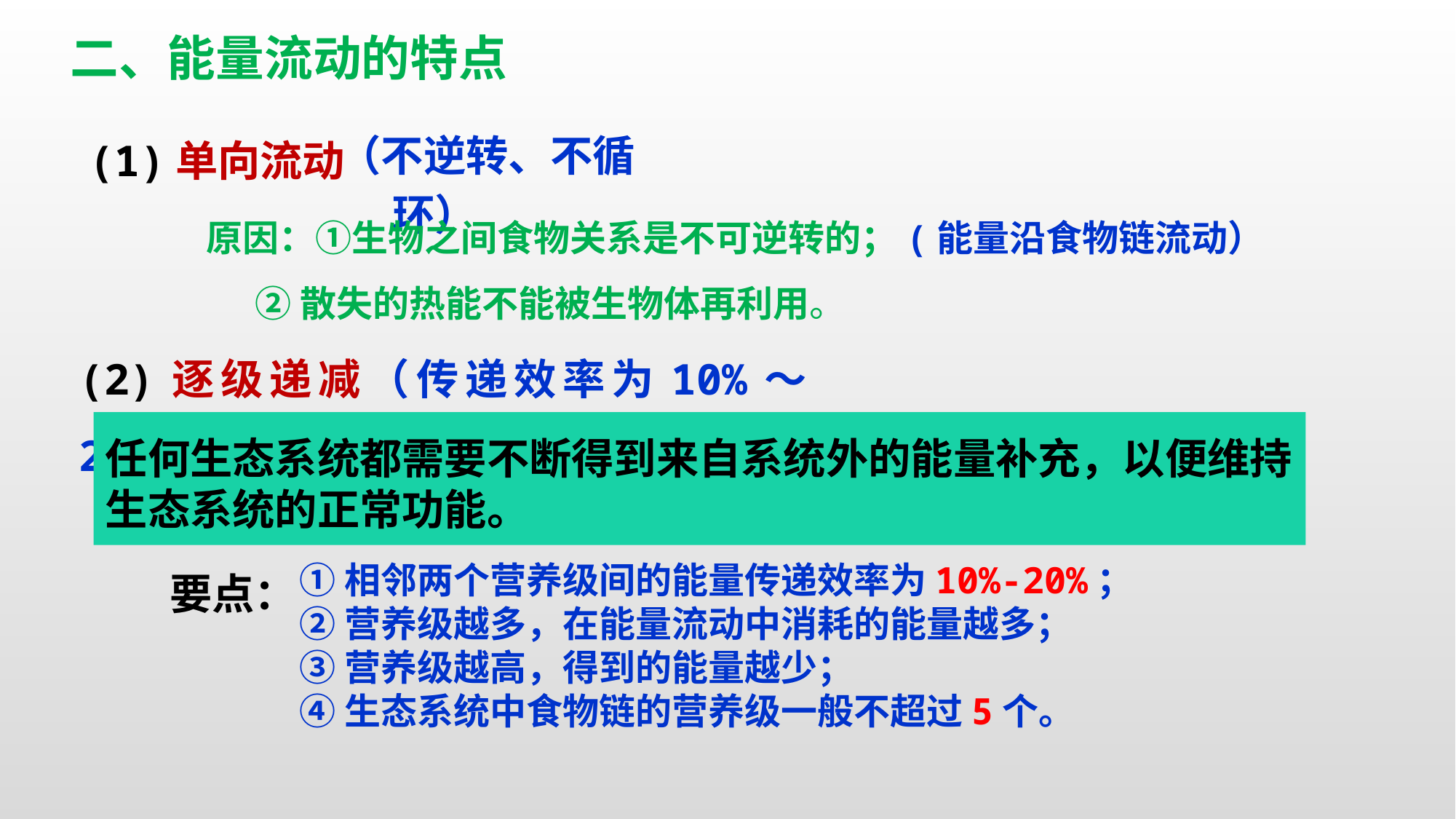

二、能量流动的特点
(1)单向流动
（不逆转、不循环）
原因：①生物之间食物关系是不可逆转的；(能量沿食物链流动）
      ②散失的热能不能被生物体再利用。
(2)逐级递减（传递效率为10%～20%）
原因：①呼吸散失、被分解者利用；
      ②未利用。

任何生态系统都需要不断得到来自系统外的能量补充，以便维持生态系统的正常功能。
①相邻两个营养级间的能量传递效率为10%-20%；
②营养级越多，在能量流动中消耗的能量越多；
③营养级越高，得到的能量越少；
④生态系统中食物链的营养级一般不超过5个。
要点：